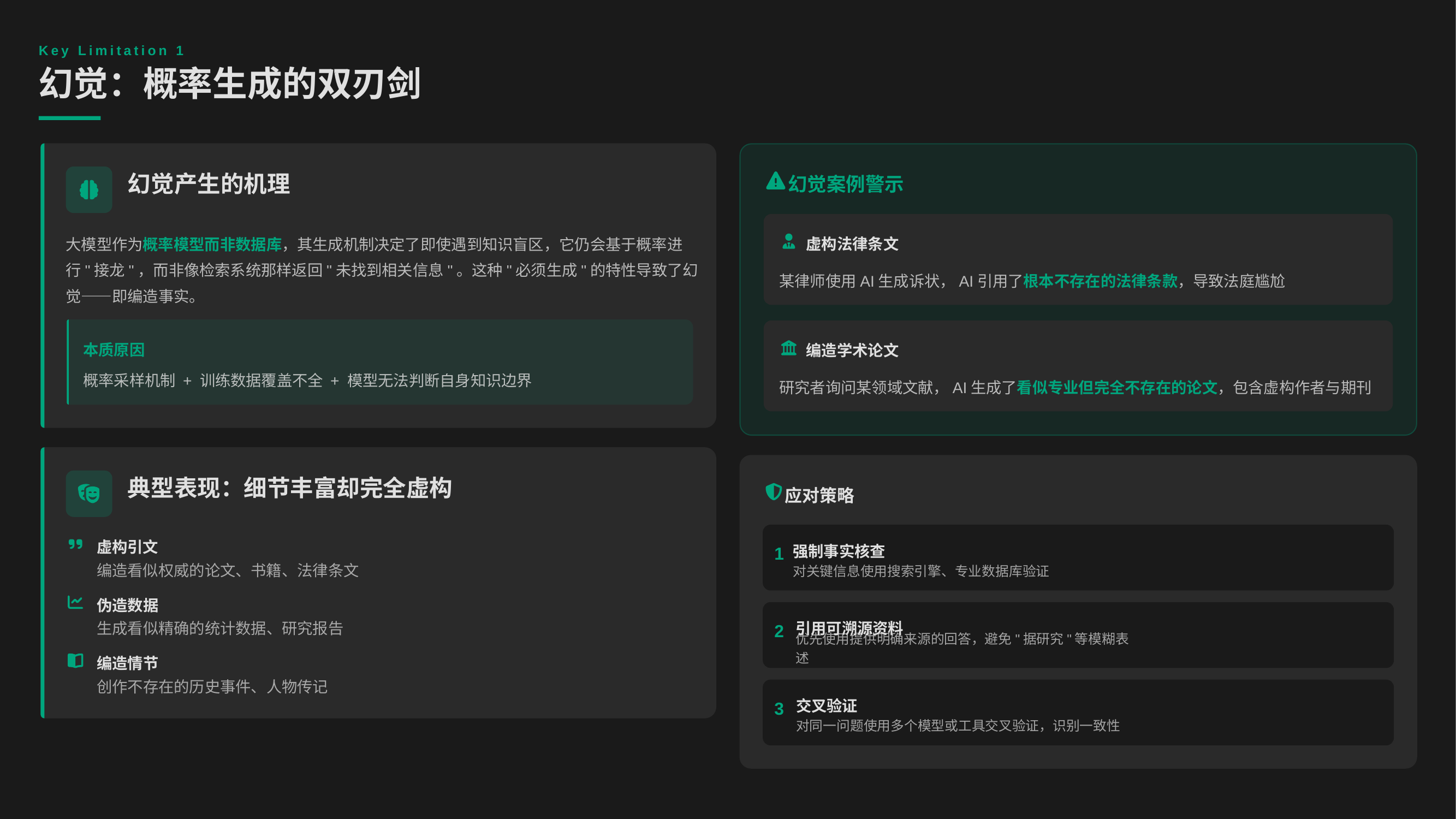

Key Limitation 1
幻觉：概率生成的双刃剑

幻觉产生的机理
幻觉案例警示

大模型作为概率模型而非数据库，其生成机制决定了即使遇到知识盲区，它仍会基于概率进行"接龙"，而非像检索系统那样返回"未找到相关信息"。这种"必须生成"的特性导致了幻觉——即编造事实。
虚构法律条文

某律师使用AI生成诉状，AI引用了根本不存在的法律条款，导致法庭尴尬

本质原因
编造学术论文

概率采样机制 + 训练数据覆盖不全 + 模型无法判断自身知识边界
研究者询问某领域文献，AI生成了看似专业但完全不存在的论文，包含虚构作者与期刊

典型表现：细节丰富却完全虚构
应对策略

虚构引文

1
强制事实核查
编造看似权威的论文、书籍、法律条文
对关键信息使用搜索引擎、专业数据库验证
伪造数据

生成看似精确的统计数据、研究报告
2
引用可溯源资料
优先使用提供明确来源的回答，避免"据研究"等模糊表述
编造情节

创作不存在的历史事件、人物传记

3
交叉验证
对同一问题使用多个模型或工具交叉验证，识别一致性